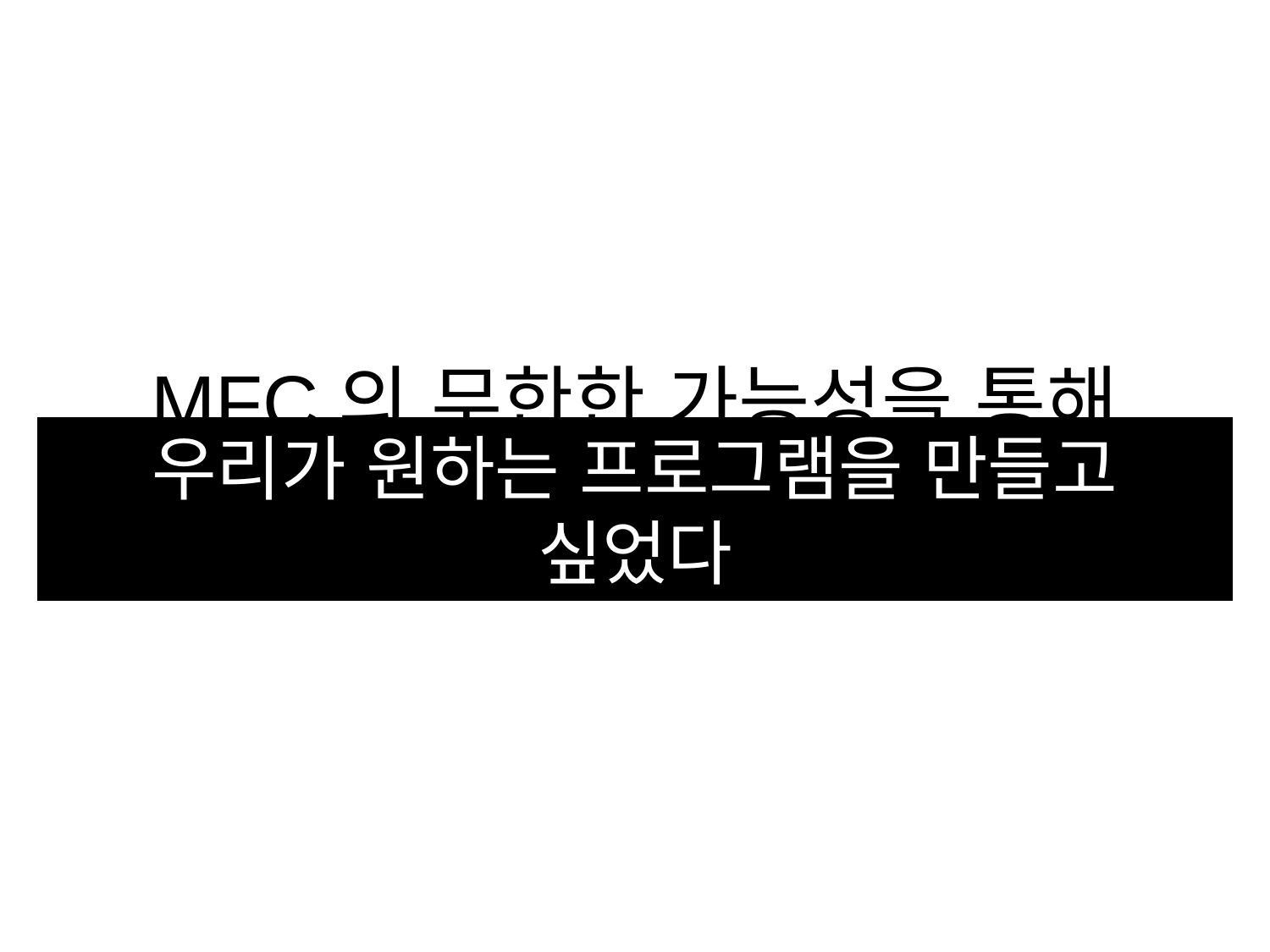

MFC의 무한한 가능성을 통해
우리가 원하는 프로그램을 만들고 싶었다